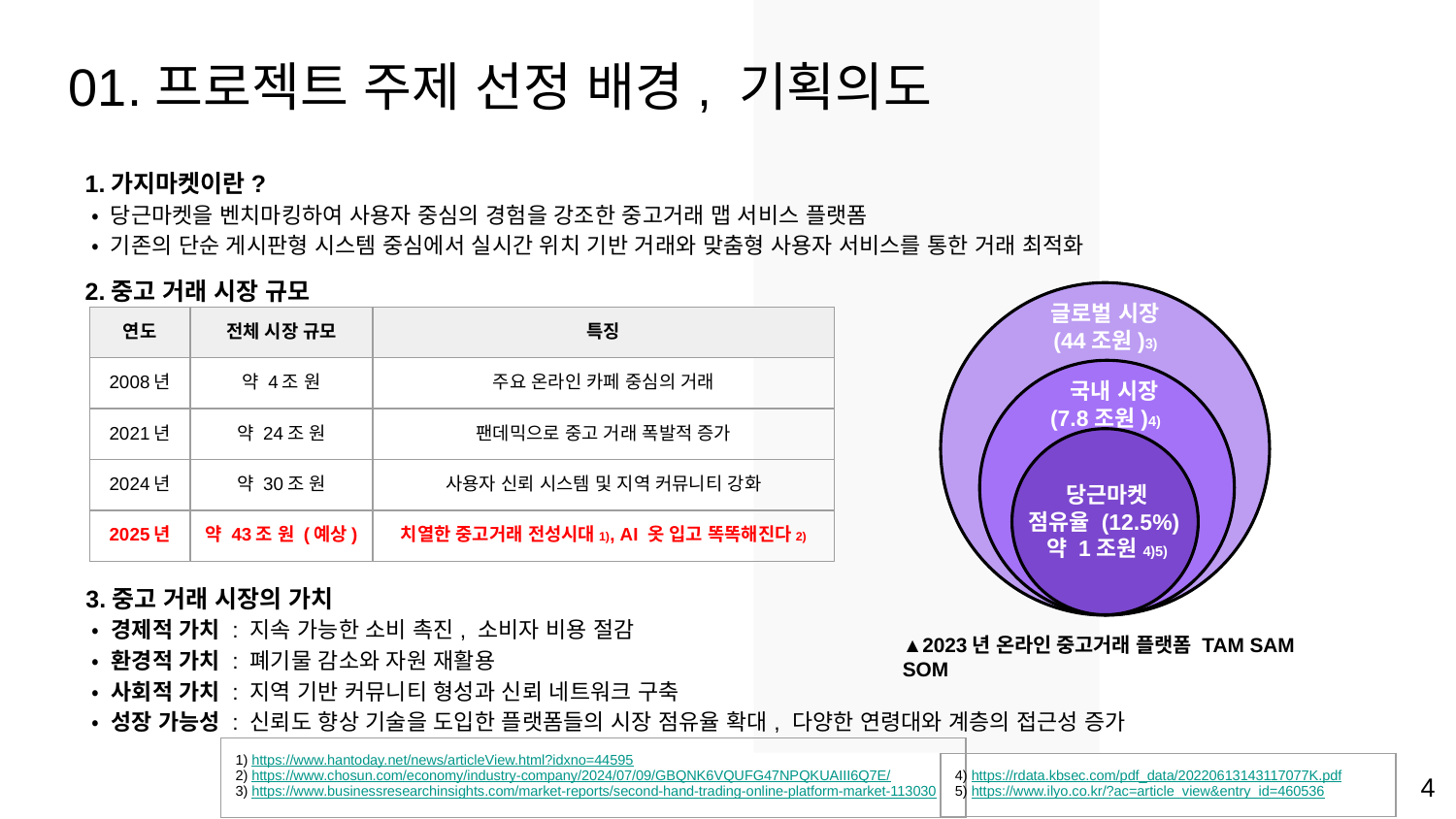

01.프로젝트 주제 선정 배경, 기획의도
1.가지마켓이란?
 • 당근마켓을 벤치마킹하여 사용자 중심의 경험을 강조한 중고거래 맵 서비스 플랫폼
 • 기존의 단순 게시판형 시스템 중심에서 실시간 위치 기반 거래와 맞춤형 사용자 서비스를 통한 거래 최적화

2.중고 거래 시장 규모

글로벌 시장
(44조원)3)
| 연도 | 전체 시장 규모 | 특징 |
| --- | --- | --- |
| 2008년 | 약 4조 원 | 주요 온라인 카페 중심의 거래 |
| 2021년 | 약 24조 원 | 팬데믹으로 중고 거래 폭발적 증가 |
| 2024년 | 약 30조 원 | 사용자 신뢰 시스템 및 지역 커뮤니티 강화 |
| 2025년 | 약 43조 원 (예상) | 치열한 중고거래 전성시대1), AI 옷 입고 똑똑해진다2) |

  국내 시장
(7.8조원)4)

당근마켓
점유율 (12.5%)
약 1조원4)5)
3.중고 거래 시장의 가치
 • 경제적 가치 : 지속 가능한 소비 촉진, 소비자 비용 절감
 • 환경적 가치 : 폐기물 감소와 자원 재활용
 • 사회적 가치 : 지역 기반 커뮤니티 형성과 신뢰 네트워크 구축
 • 성장 가능성 : 신뢰도 향상 기술을 도입한 플랫폼들의 시장 점유율 확대, 다양한 연령대와 계층의 접근성 증가
▲2023년 온라인 중고거래 플랫폼 TAM SAM SOM
| 1) https://www.hantoday.net/news/articleView.html?idxno=44595 2) https://www.chosun.com/economy/industry-company/2024/07/09/GBQNK6VQUFG47NPQKUAIII6Q7E/ 3) https://www.businessresearchinsights.com/market-reports/second-hand-trading-online-platform-market-113030 |
| --- |
| 4) https://rdata.kbsec.com/pdf\_data/20220613143117077K.pdf 5) https://www.ilyo.co.kr/?ac=article\_view&entry\_id=460536 |
| --- |
4